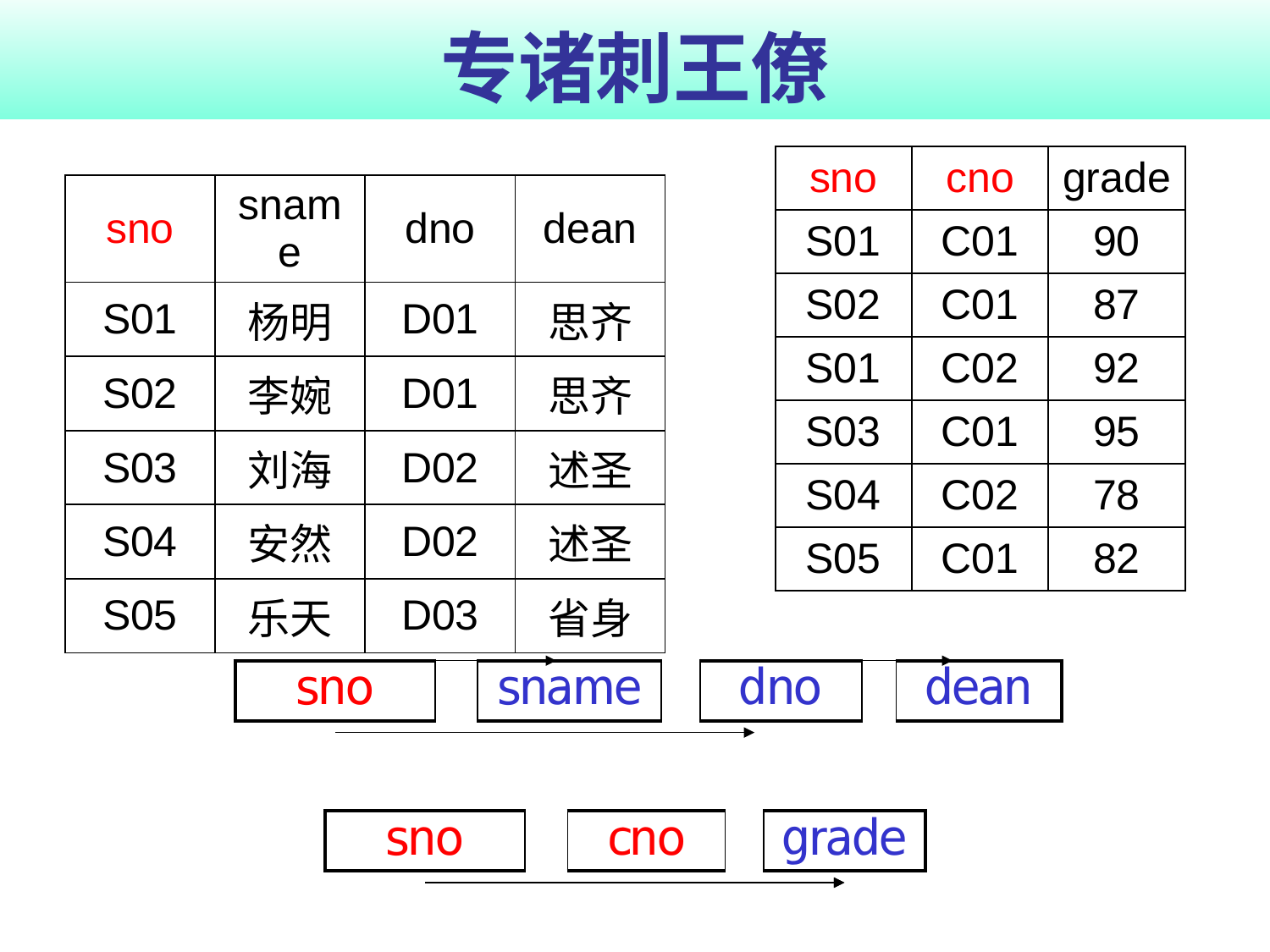

# 专诸刺王僚
| sno | cno | grade |
| --- | --- | --- |
| S01 | C01 | 90 |
| S02 | C01 | 87 |
| S01 | C02 | 92 |
| S03 | C01 | 95 |
| S04 | C02 | 78 |
| S05 | C01 | 82 |
| sno | sname | dno | dean |
| --- | --- | --- | --- |
| S01 | 杨明 | D01 | 思齐 |
| S02 | 李婉 | D01 | 思齐 |
| S03 | 刘海 | D02 | 述圣 |
| S04 | 安然 | D02 | 述圣 |
| S05 | 乐天 | D03 | 省身 |
| sno |  | sname |  | dno |  | dean |
| --- | --- | --- | --- | --- | --- | --- |
| sno |  | cno |  | grade |
| --- | --- | --- | --- | --- |